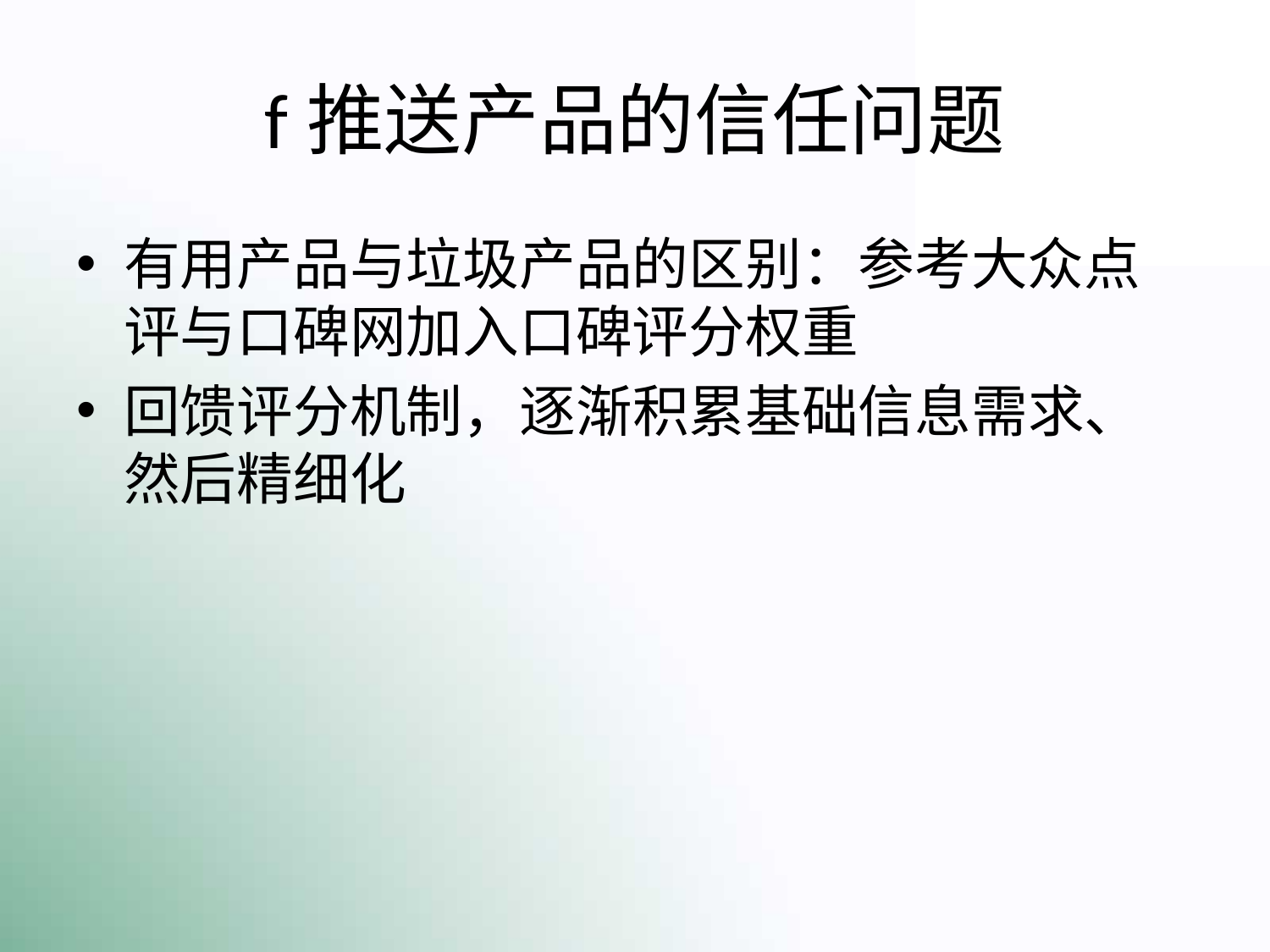

# f推送产品的信任问题
有用产品与垃圾产品的区别：参考大众点评与口碑网加入口碑评分权重
回馈评分机制，逐渐积累基础信息需求、然后精细化